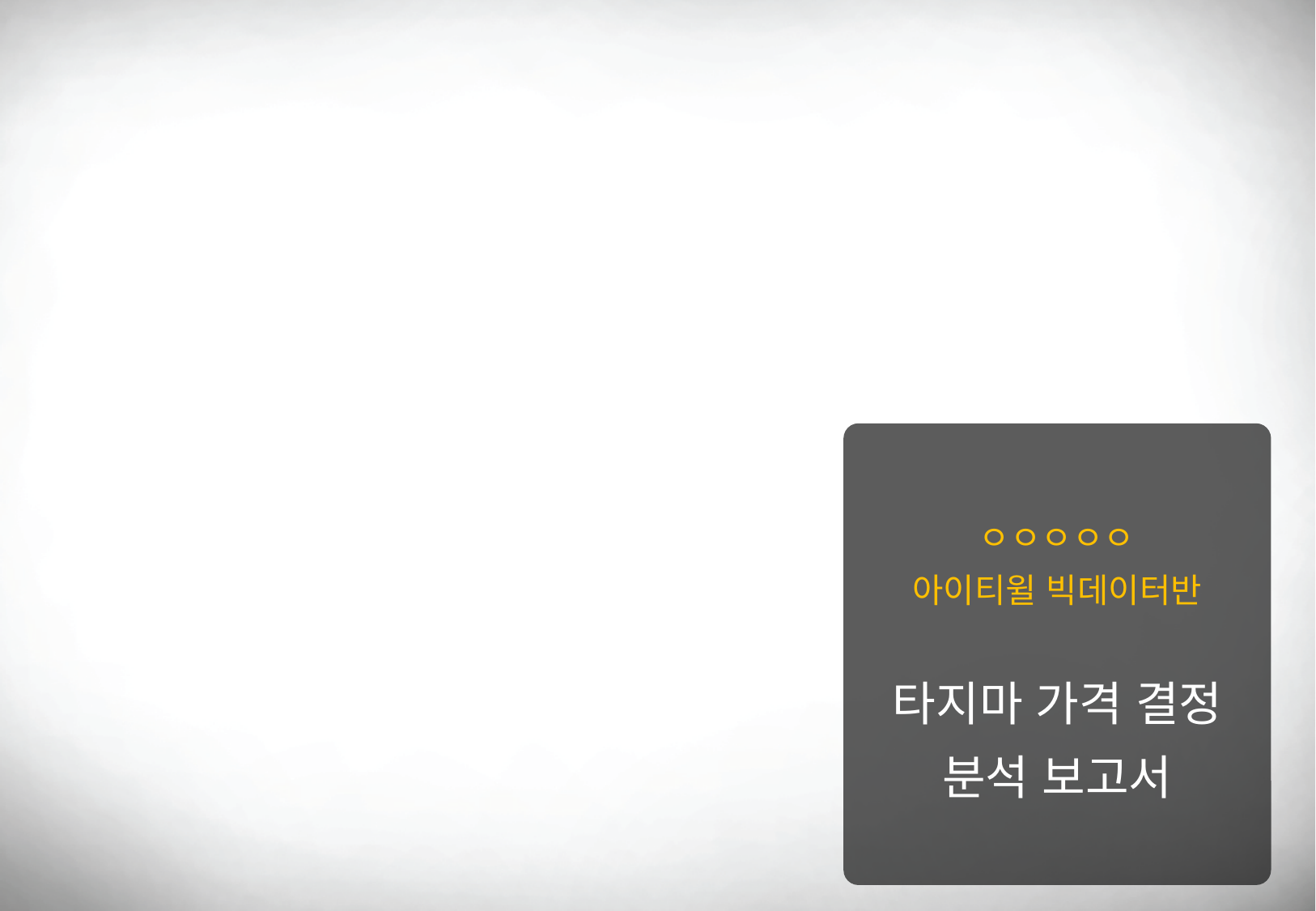

ㅇㅇㅇㅇㅇ
아이티윌 빅데이터반

타지마 가격 결정
분석 보고서